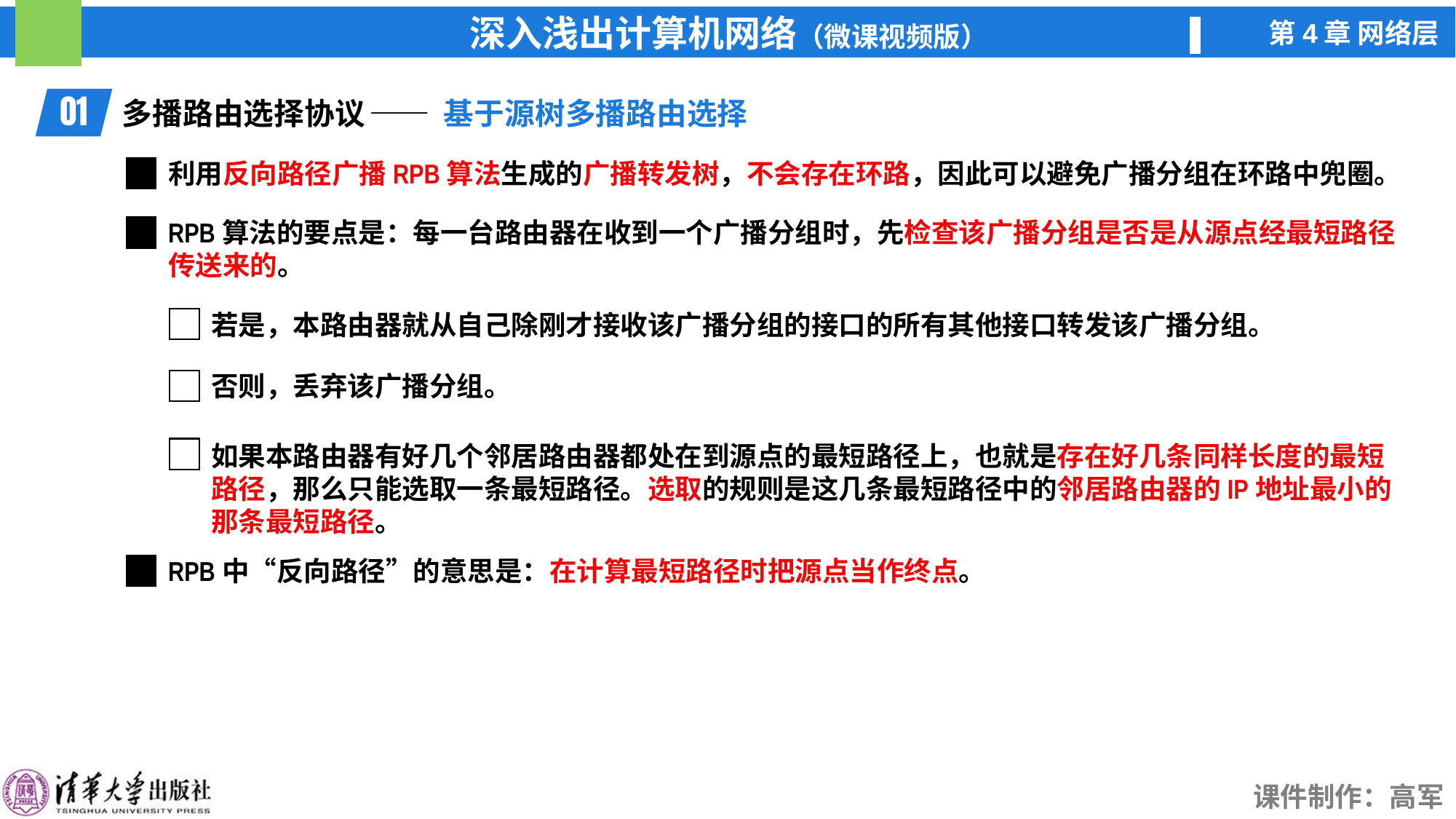

01
多播路由选择协议
—— 基于源树多播路由选择
利用反向路径广播RPB算法生成的广播转发树，不会存在环路，因此可以避免广播分组在环路中兜圈。

RPB算法的要点是：每一台路由器在收到一个广播分组时，先检查该广播分组是否是从源点经最短路径传送来的。

若是，本路由器就从自己除刚才接收该广播分组的接口的所有其他接口转发该广播分组。

否则，丢弃该广播分组。

如果本路由器有好几个邻居路由器都处在到源点的最短路径上，也就是存在好几条同样长度的最短路径，那么只能选取一条最短路径。选取的规则是这几条最短路径中的邻居路由器的IP地址最小的那条最短路径。

RPB中“反向路径”的意思是：在计算最短路径时把源点当作终点。